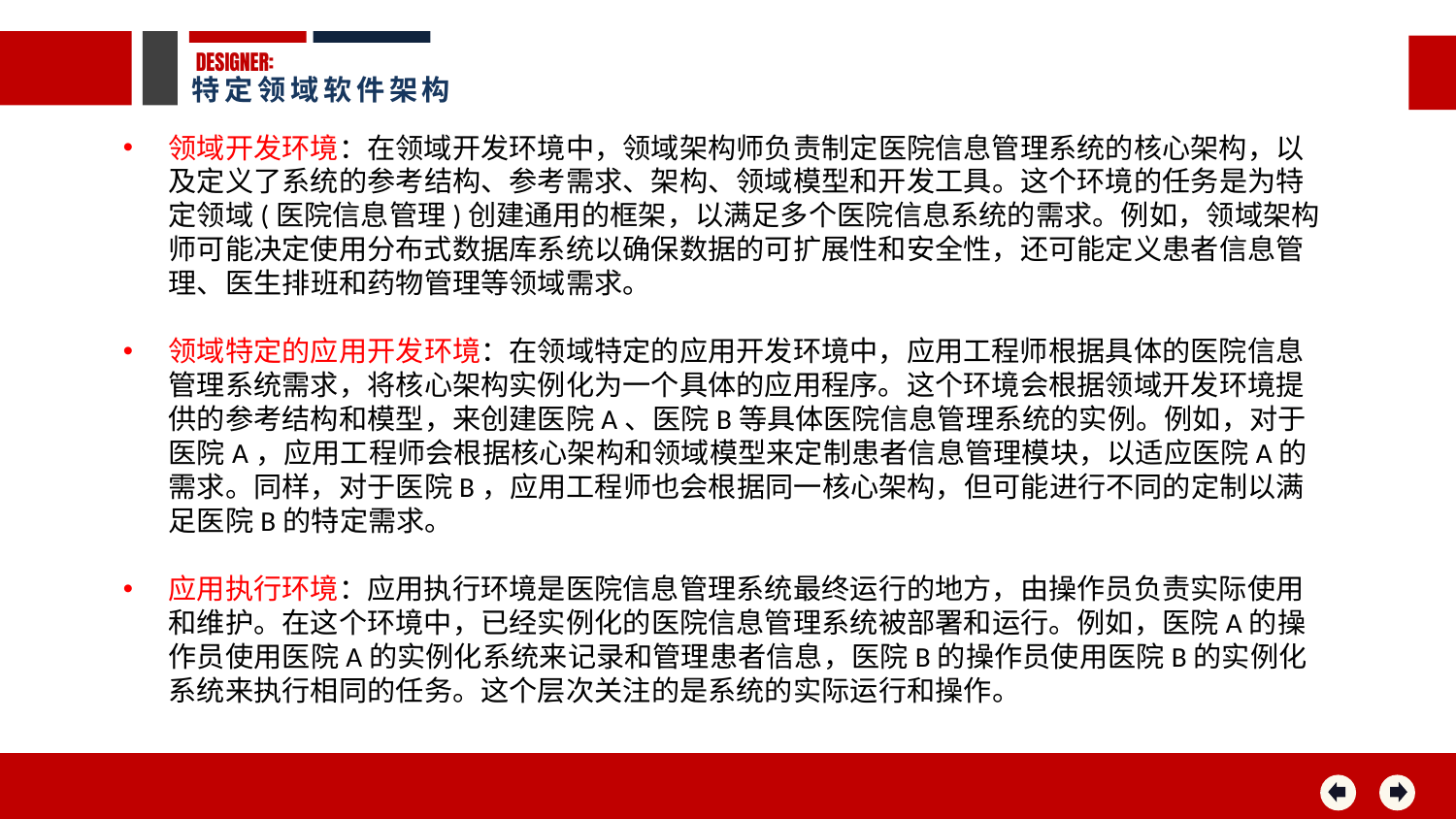

DESIGNER:
特定领域软件架构
领域开发环境：在领域开发环境中，领域架构师负责制定医院信息管理系统的核心架构，以及定义了系统的参考结构、参考需求、架构、领域模型和开发工具。这个环境的任务是为特定领域(医院信息管理)创建通用的框架，以满足多个医院信息系统的需求。例如，领域架构师可能决定使用分布式数据库系统以确保数据的可扩展性和安全性，还可能定义患者信息管理、医生排班和药物管理等领域需求。

领域特定的应用开发环境：在领域特定的应用开发环境中，应用工程师根据具体的医院信息管理系统需求，将核心架构实例化为一个具体的应用程序。这个环境会根据领域开发环境提供的参考结构和模型，来创建医院A、医院B等具体医院信息管理系统的实例。例如，对于医院A，应用工程师会根据核心架构和领域模型来定制患者信息管理模块，以适应医院A的需求。同样，对于医院B，应用工程师也会根据同一核心架构，但可能进行不同的定制以满足医院B的特定需求。

应用执行环境：应用执行环境是医院信息管理系统最终运行的地方，由操作员负责实际使用和维护。在这个环境中，已经实例化的医院信息管理系统被部署和运行。例如，医院A的操作员使用医院A的实例化系统来记录和管理患者信息，医院B的操作员使用医院B的实例化系统来执行相同的任务。这个层次关注的是系统的实际运行和操作。